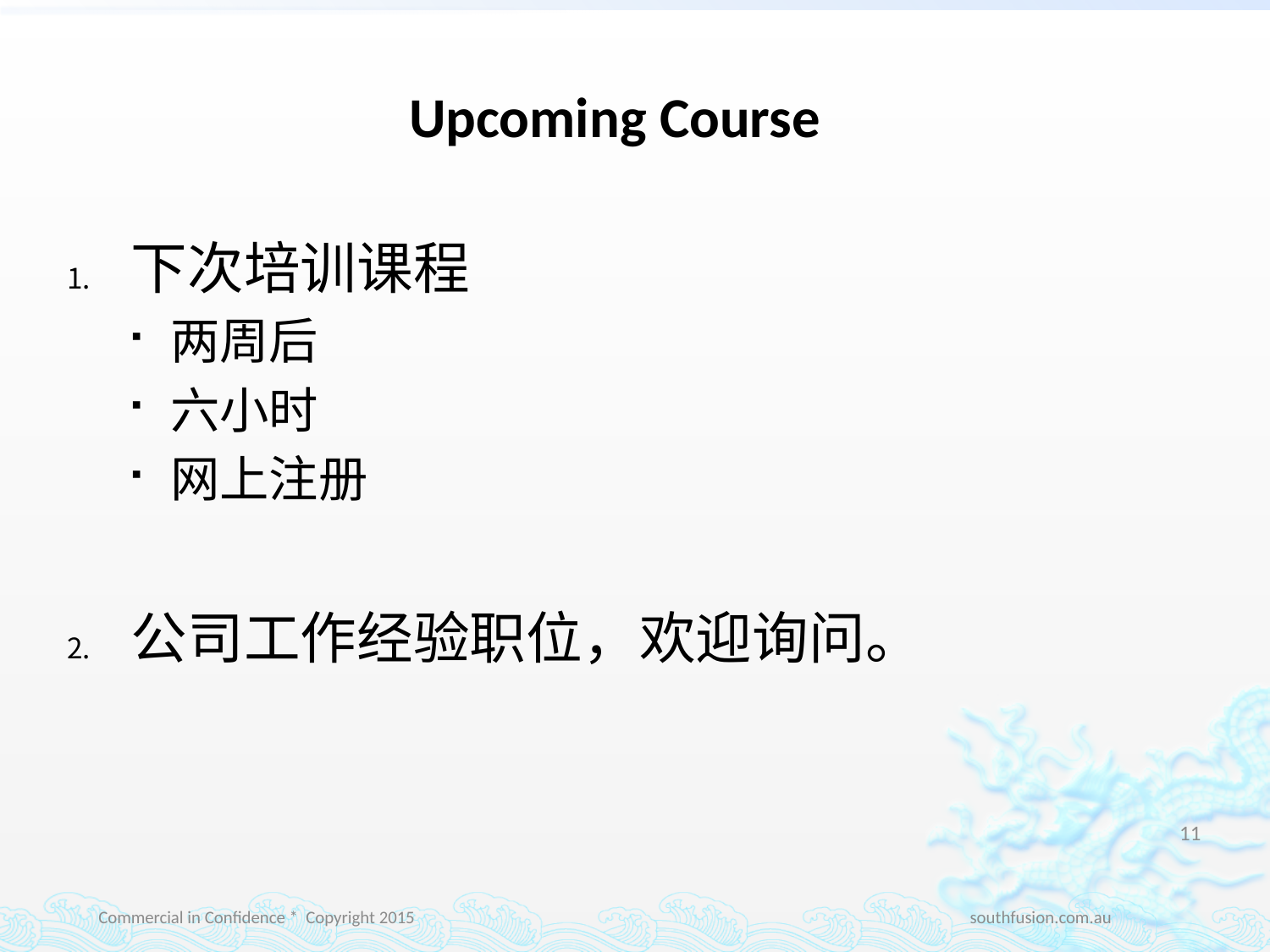

# Upcoming Course
下次培训课程
两周后
六小时
网上注册

公司工作经验职位，欢迎询问。

11
Commercial in Confidence *  Copyright 2015                                                                                                                                          southfusion.com.au